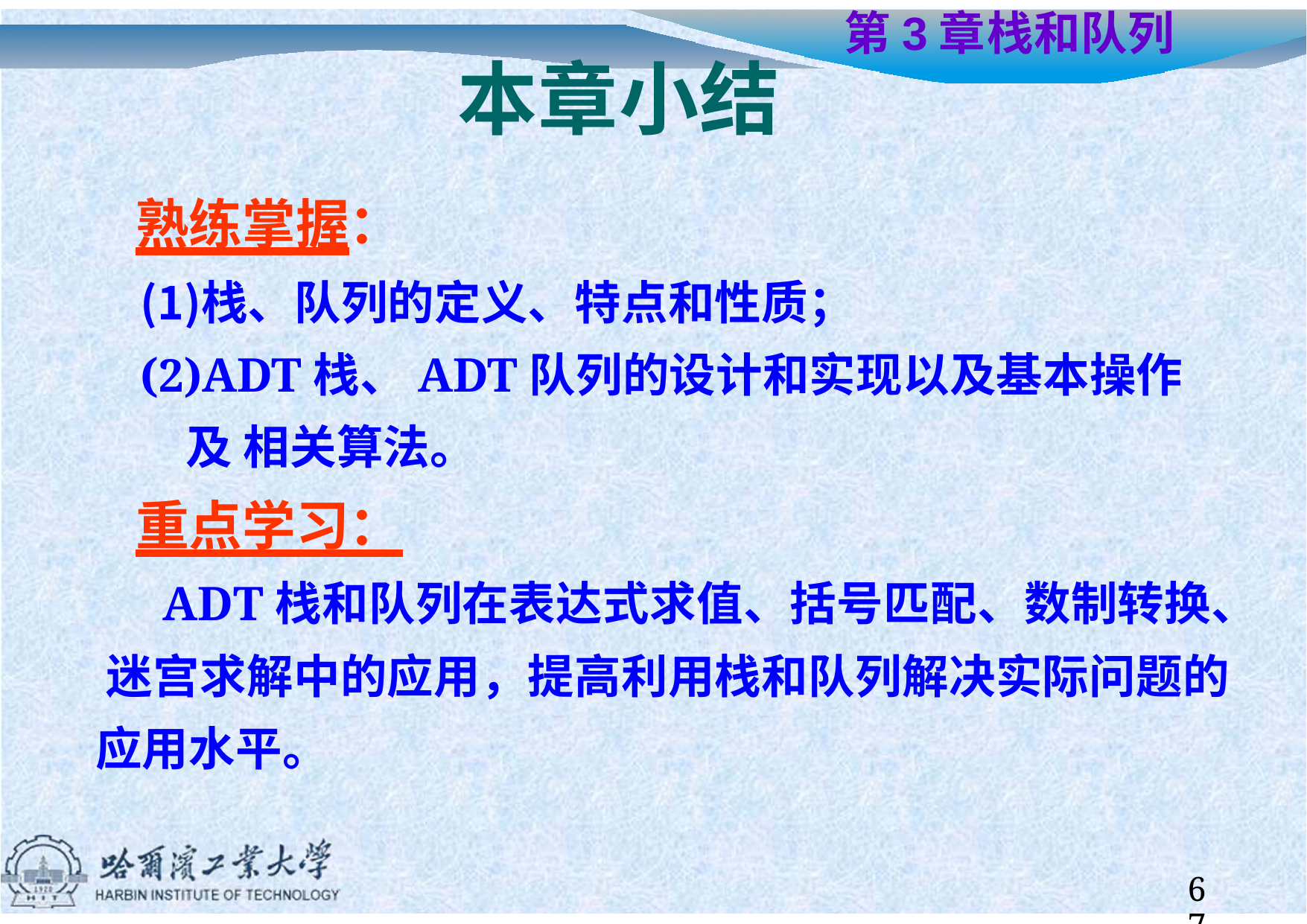

第3章	栈和队列

# 本章小结
熟练掌握：
栈、队列的定义、特点和性质；
ADT栈、ADT队列的设计和实现以及基本操作及 相关算法。
重点学习：
ADT栈和队列在表达式求值、括号匹配、数制转换、 迷宫求解中的应用，提高利用栈和队列解决实际问题的 应用水平。

67